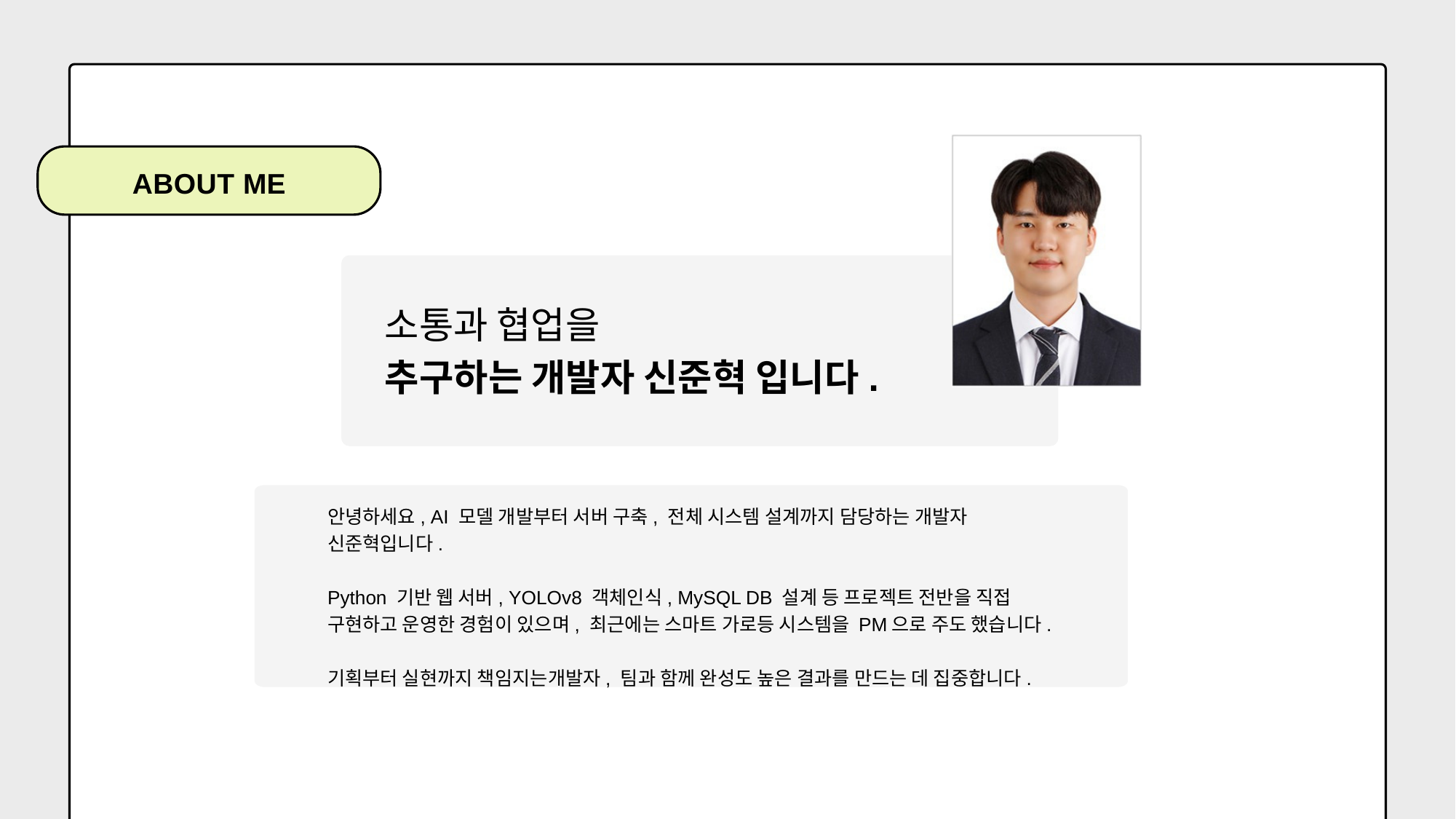

ABOUT ME

소통과 협업을
추구하는 개발자 신준혁 입니다.

안녕하세요, AI 모델 개발부터 서버 구축, 전체 시스템 설계까지 담당하는 개발자 신준혁입니다.

Python 기반 웹 서버, YOLOv8 객체인식, MySQL DB 설계 등 프로젝트 전반을 직접 구현하고 운영한 경험이 있으며, 최근에는 스마트 가로등 시스템을 PM으로 주도 했습니다.

기획부터 실현까지 책임지는개발자, 팀과 함께 완성도 높은 결과를 만드는 데 집중합니다.